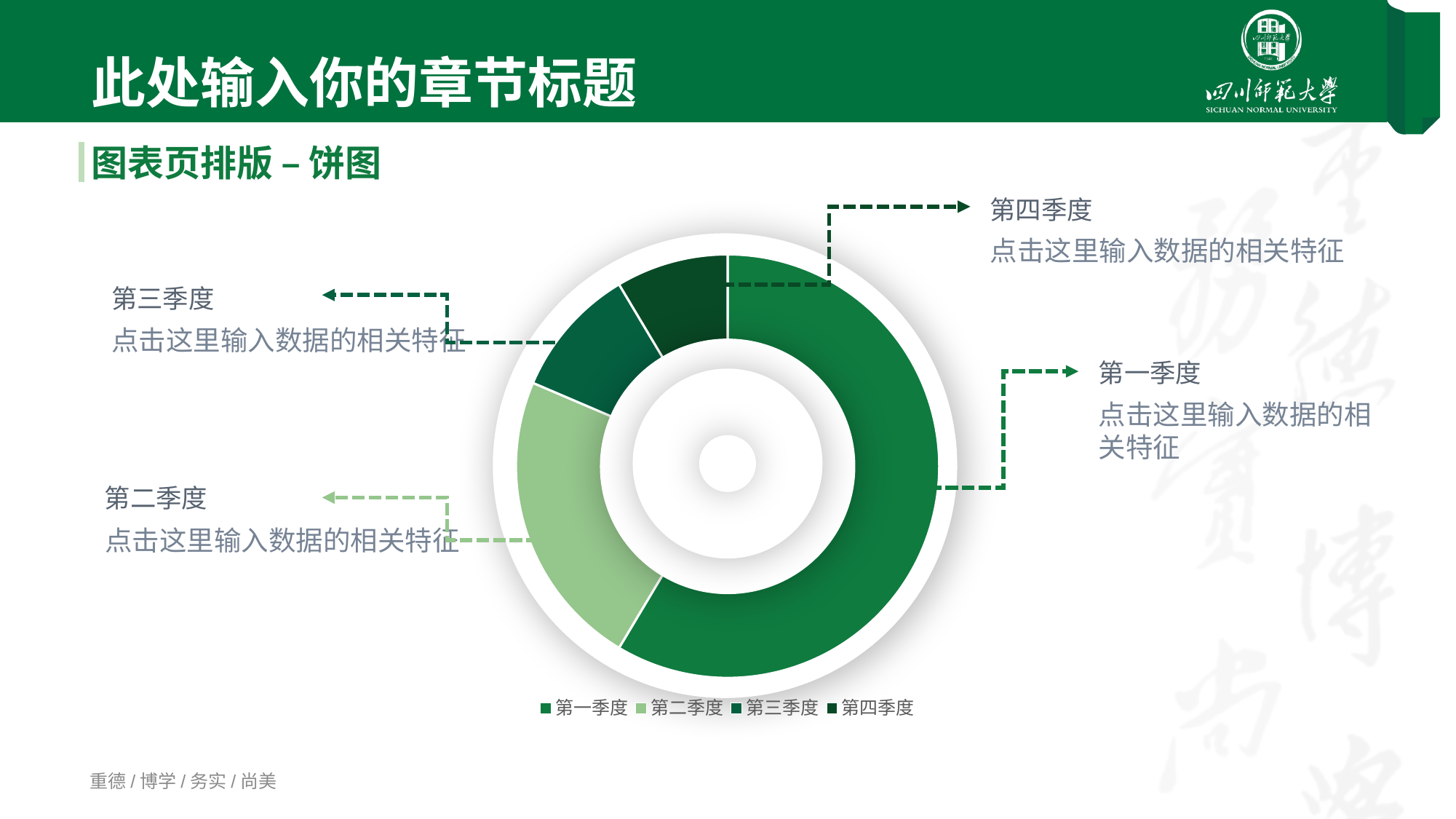

01
此处输入你的章节标题
图表页排版 – 饼图
第四季度
点击这里输入数据的相关特征

### Chart

| Category | 销售额 |
|---|---|
| 第一季度 | 8.2 |
| 第二季度 | 3.2 |
| 第三季度 | 1.4 |
| 第四季度 | 1.2 |
第三季度
点击这里输入数据的相关特征

第一季度

点击这里输入数据的相关特征

第二季度
点击这里输入数据的相关特征
重德/博学/务实/尚美